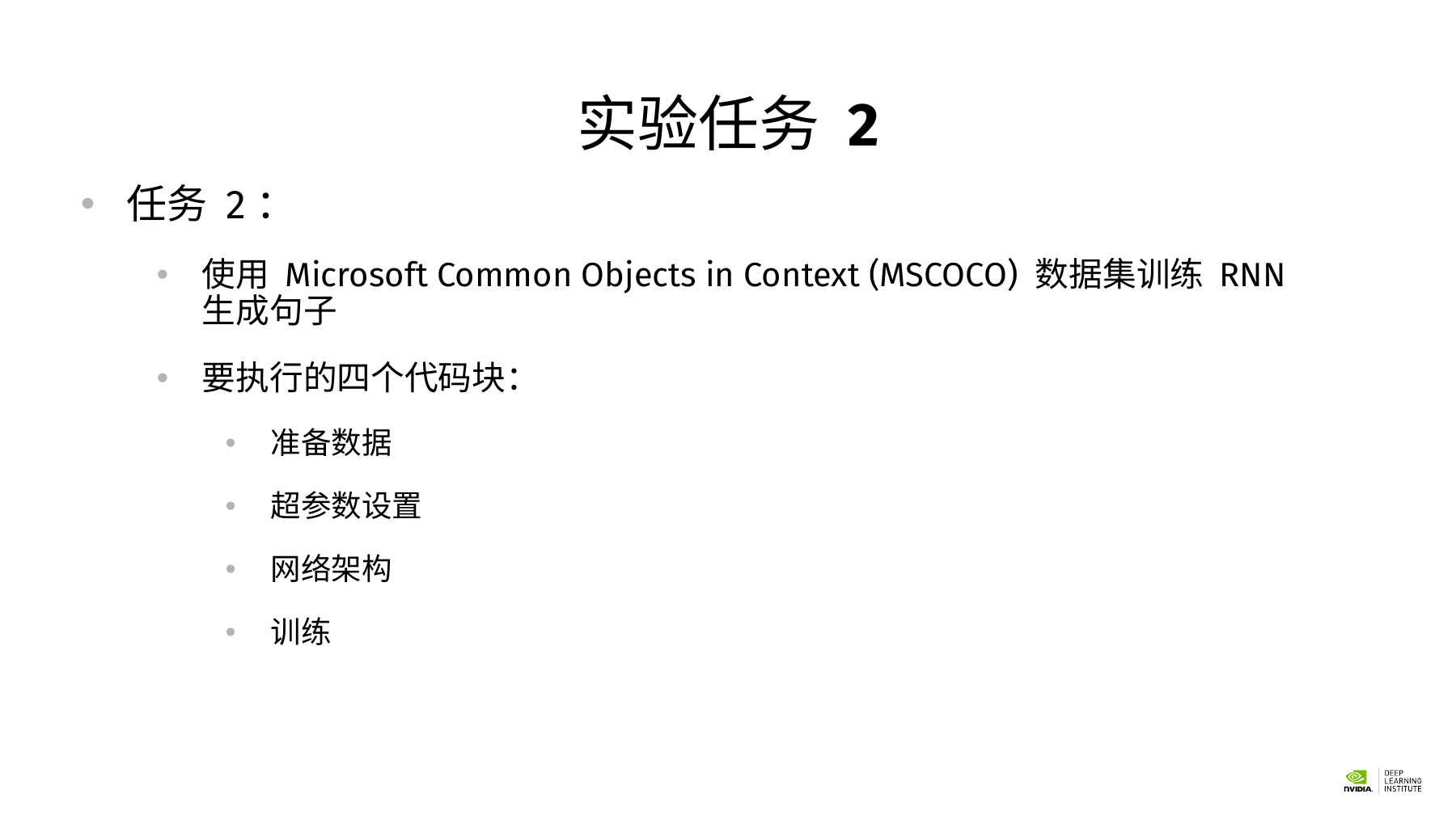

# 实验任务 2
任务 2：
使用 Microsoft Common Objects in Context (MSCOCO) 数据集训练 RNN
生成句子
要执行的四个代码块：
准备数据
超参数设置
网络架构
训练